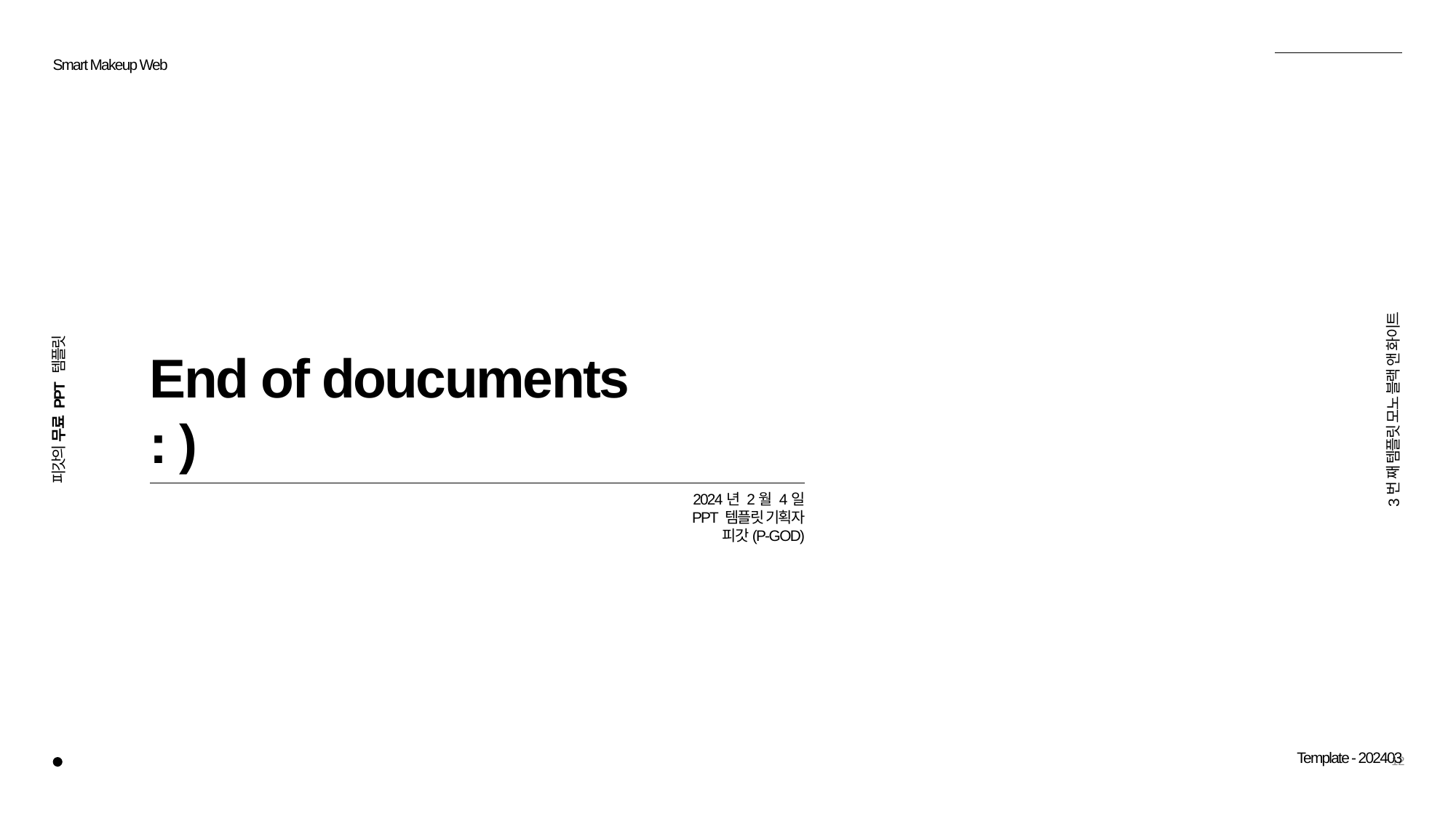

Smart Makeup Web
End of doucuments
: )
피갓의 무료 PPT 템플릿
3번 째 템플릿 모노 블랙 앤 화이트
2024년 2월 4일
PPT 템플릿 기획자
피갓(P-GOD)
12
Template - 202403